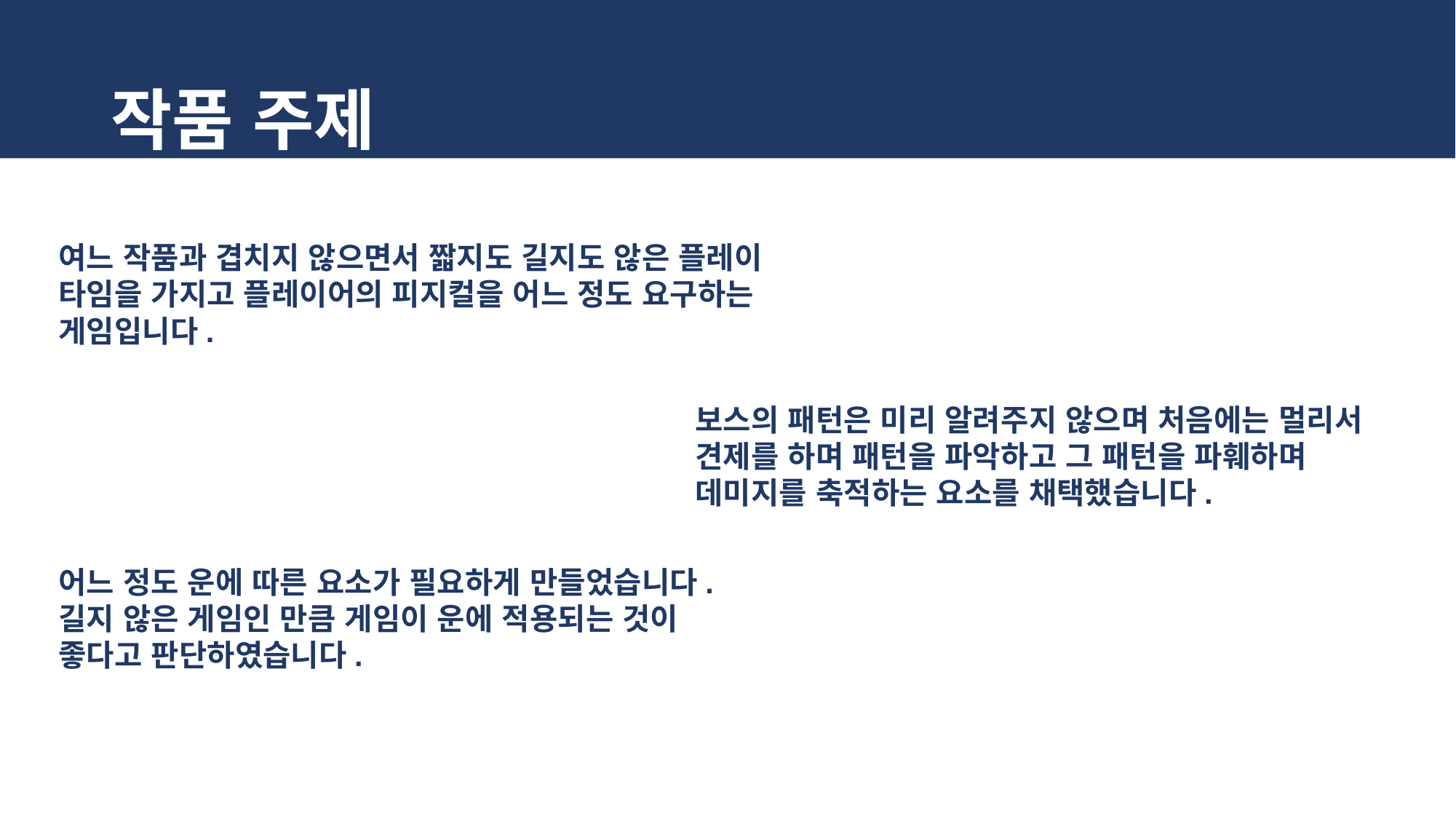

# 작품 주제
여느 작품과 겹치지 않으면서 짧지도 길지도 않은 플레이 타임을 가지고 플레이어의 피지컬을 어느 정도 요구하는 게임입니다.
보스의 패턴은 미리 알려주지 않으며 처음에는 멀리서 견제를 하며 패턴을 파악하고 그 패턴을 파훼하며 데미지를 축적하는 요소를 채택했습니다.
어느 정도 운에 따른 요소가 필요하게 만들었습니다. 길지 않은 게임인 만큼 게임이 운에 적용되는 것이 좋다고 판단하였습니다.